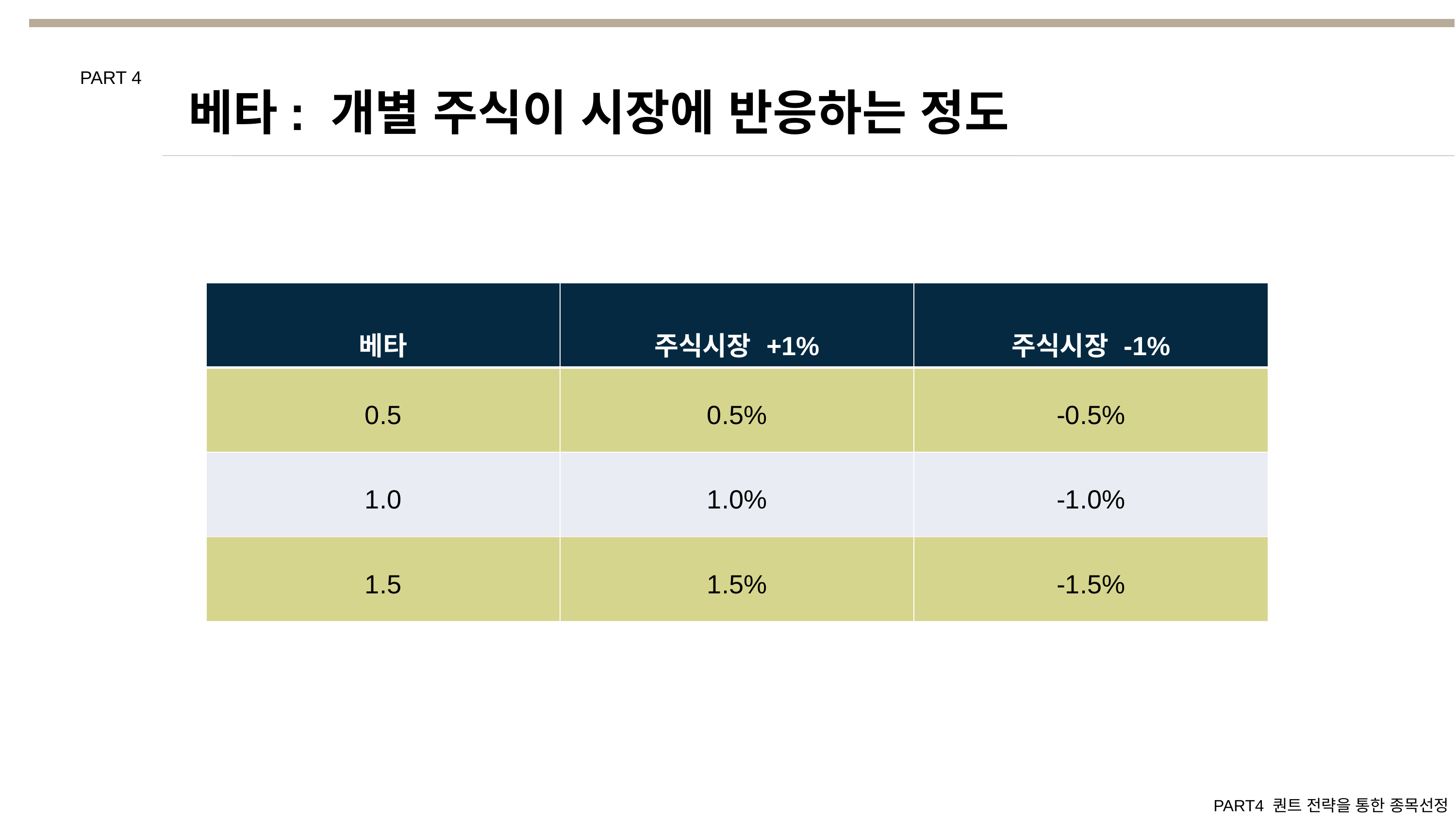

베타: 개별 주식이 시장에 반응하는 정도

PART 4
| 베타 | 주식시장 +1% | 주식시장 -1% |
| --- | --- | --- |
| 0.5 | 0.5% | -0.5% |
| 1.0 | 1.0% | -1.0% |
| 1.5 | 1.5% | -1.5% |
PART4 퀀트 전략을 통한 종목선정